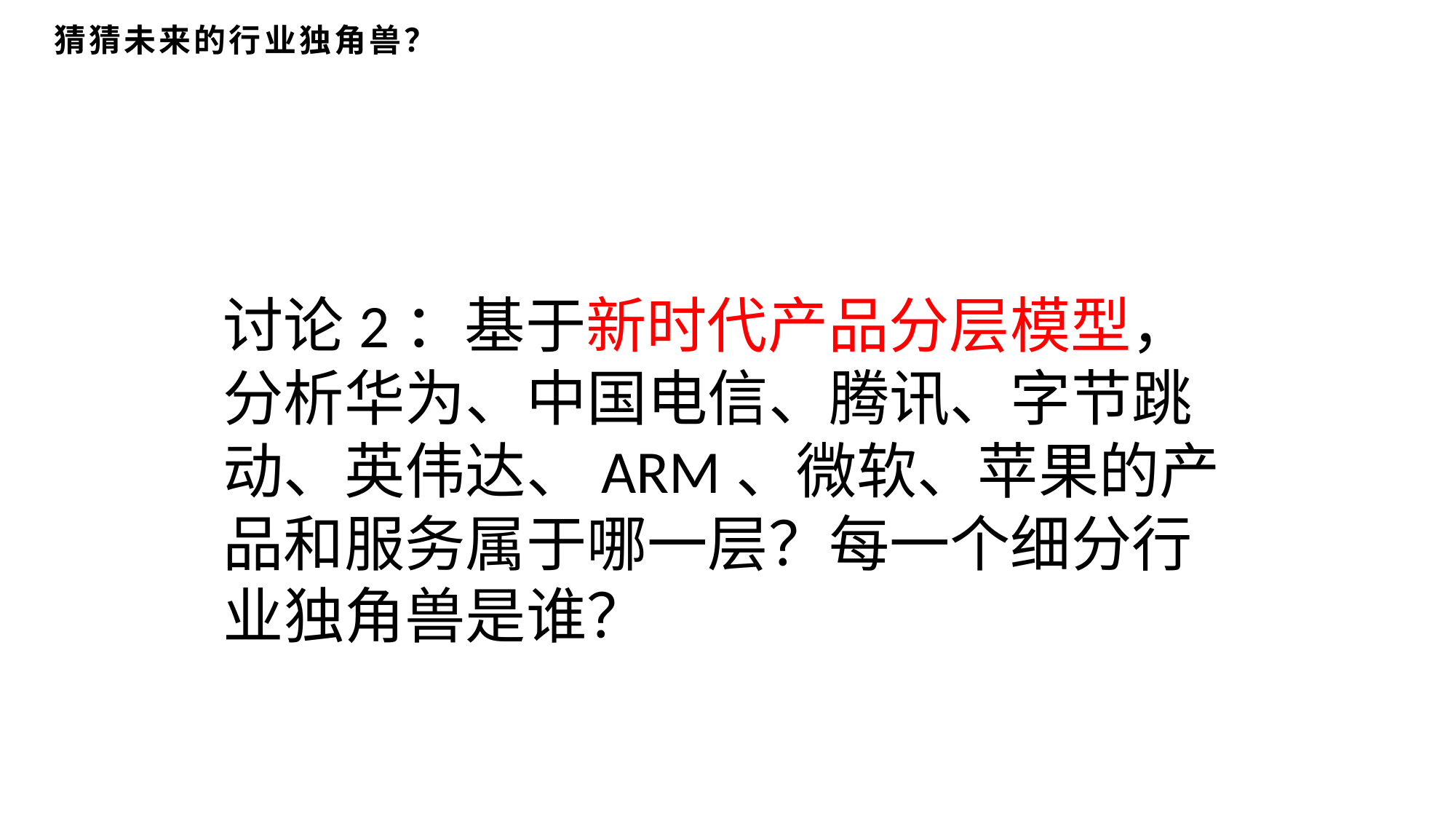

猜猜未来的行业独角兽？
讨论2：基于新时代产品分层模型，分析华为、中国电信、腾讯、字节跳动、英伟达、ARM、微软、苹果的产品和服务属于哪一层？每一个细分行业独角兽是谁？